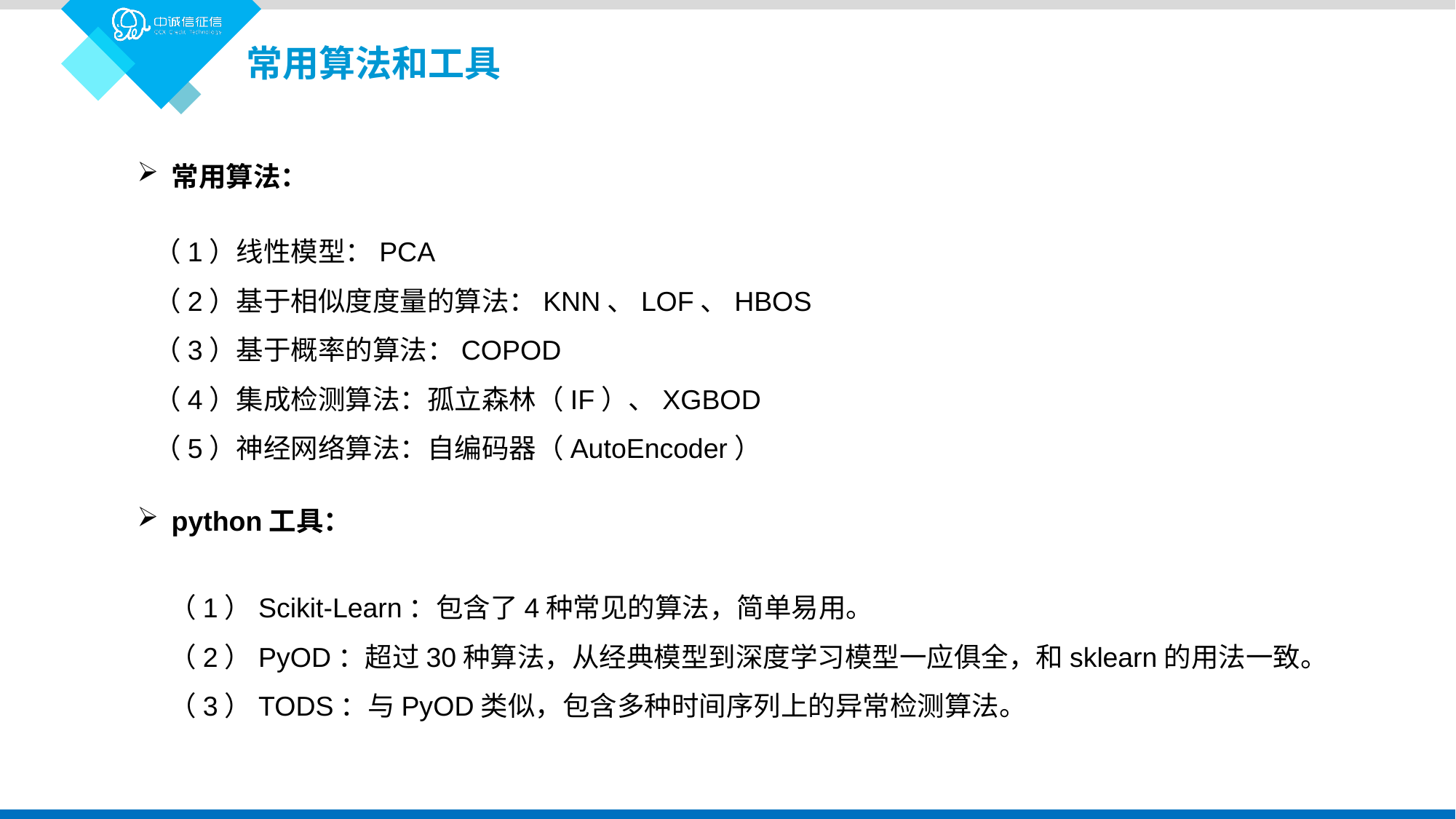

常用算法和工具
常用算法：
（1）线性模型：PCA
（2）基于相似度度量的算法：KNN、LOF、HBOS
（3）基于概率的算法：COPOD
（4）集成检测算法：孤立森林（IF）、XGBOD
（5）神经网络算法：自编码器（AutoEncoder）
python工具：
（1）Scikit-Learn：包含了4种常见的算法，简单易用。
（2）PyOD：超过30种算法，从经典模型到深度学习模型一应俱全，和sklearn的用法一致。
（3）TODS：与PyOD类似，包含多种时间序列上的异常检测算法。